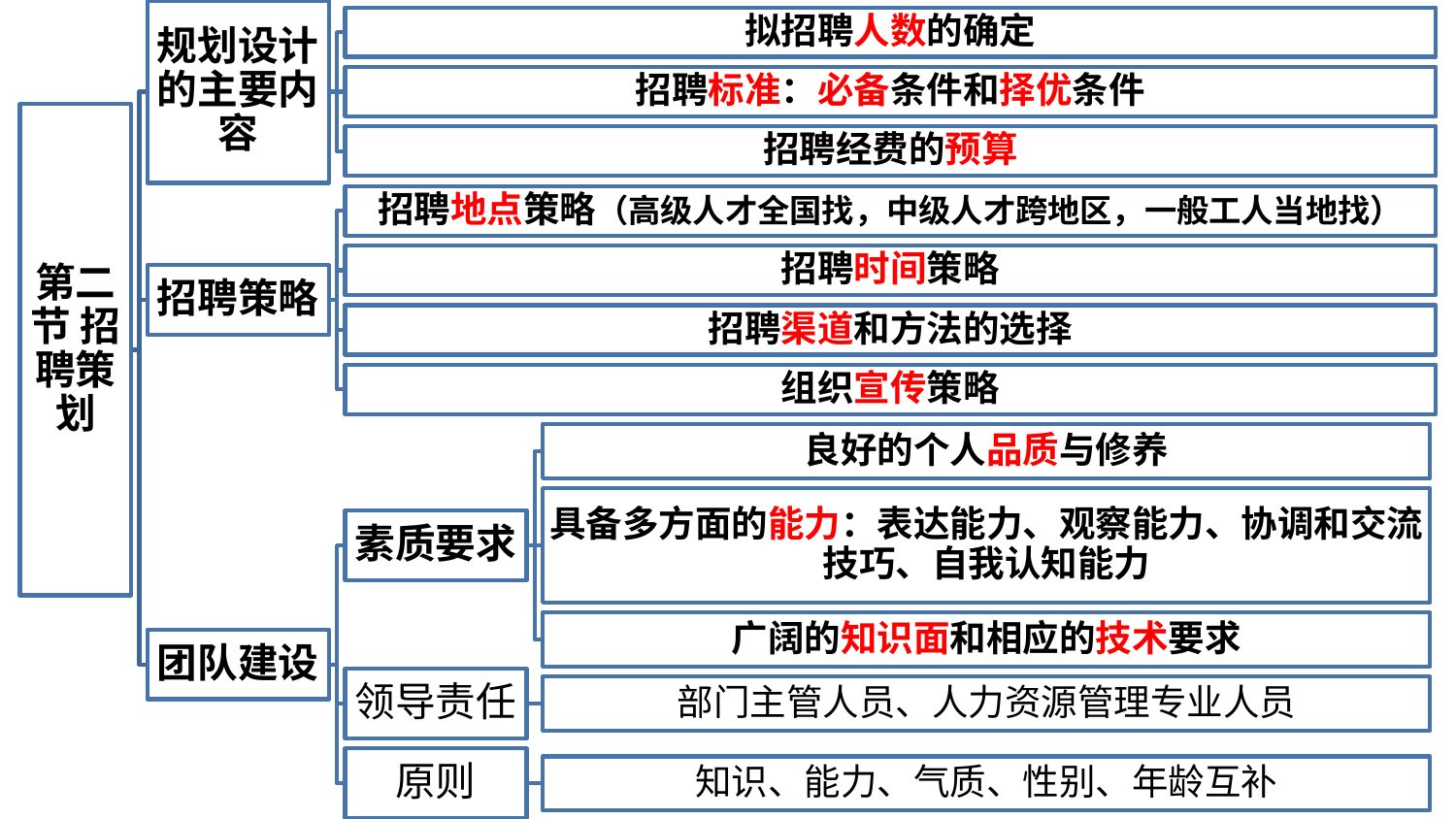

第二节 招聘策划
规划设计的主要内容
拟招聘人数的确定
招聘标准：必备条件和择优条件
招聘经费的预算
招聘策略
招聘地点策略（高级人才全国找，中级人才跨地区，一般工人当地找）
招聘时间策略
招聘渠道和方法的选择
组织宣传策略
团队建设
素质要求
良好的个人品质与修养
具备多方面的能力：表达能力、观察能力、协调和交流技巧、自我认知能力
广阔的知识面和相应的技术要求
领导责任
部门主管人员、人力资源管理专业人员
原则
知识、能力、气质、性别、年龄互补
多题型